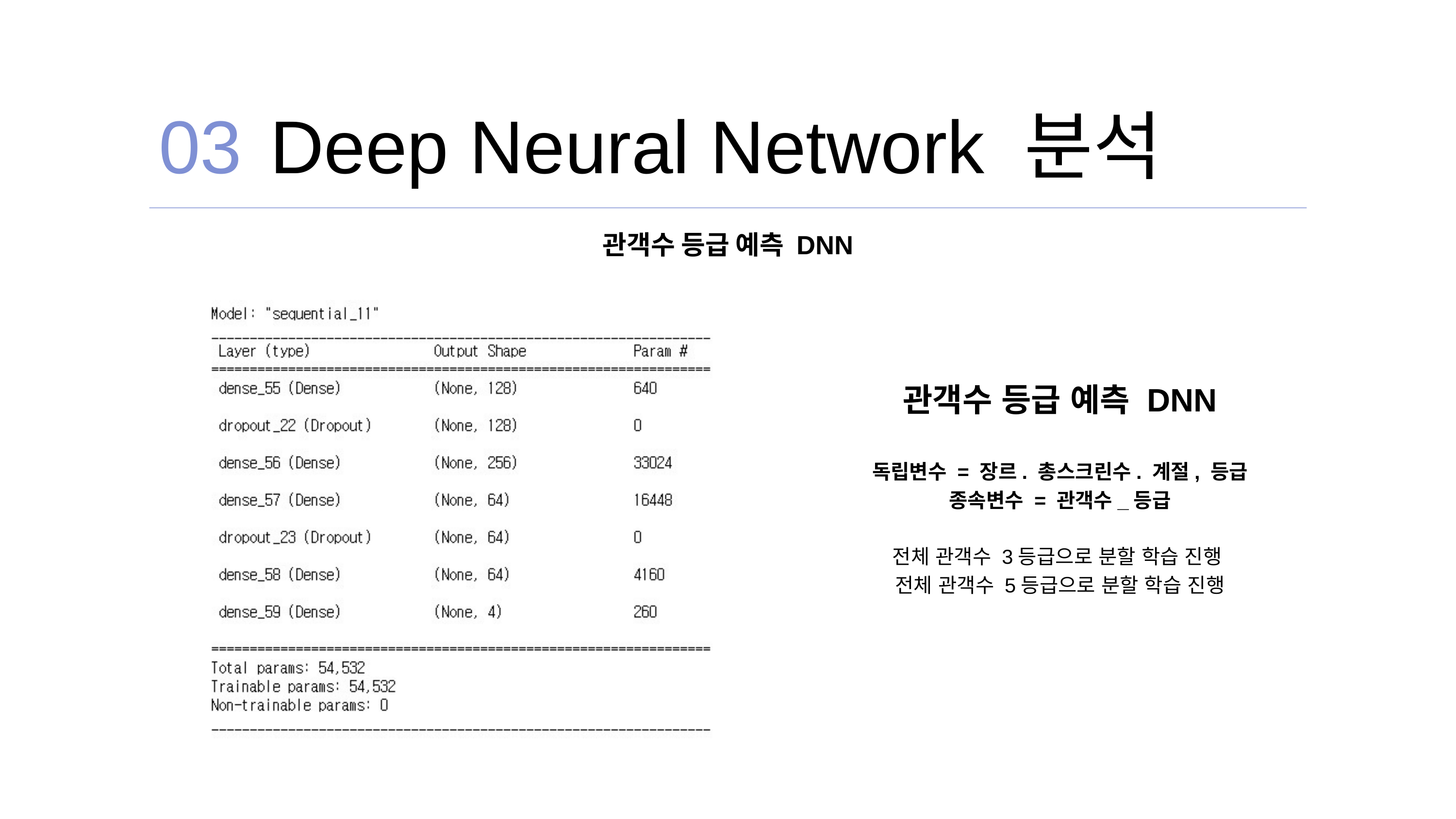

03
Deep Neural Network 분석

관객수 등급 예측 DNN

관객수 등급 예측 DNN

독립변수 = 장르. 총스크린수. 계절, 등급
종속변수 = 관객수_등급

전체 관객수 3등급으로 분할 학습 진행
전체 관객수 5등급으로 분할 학습 진행